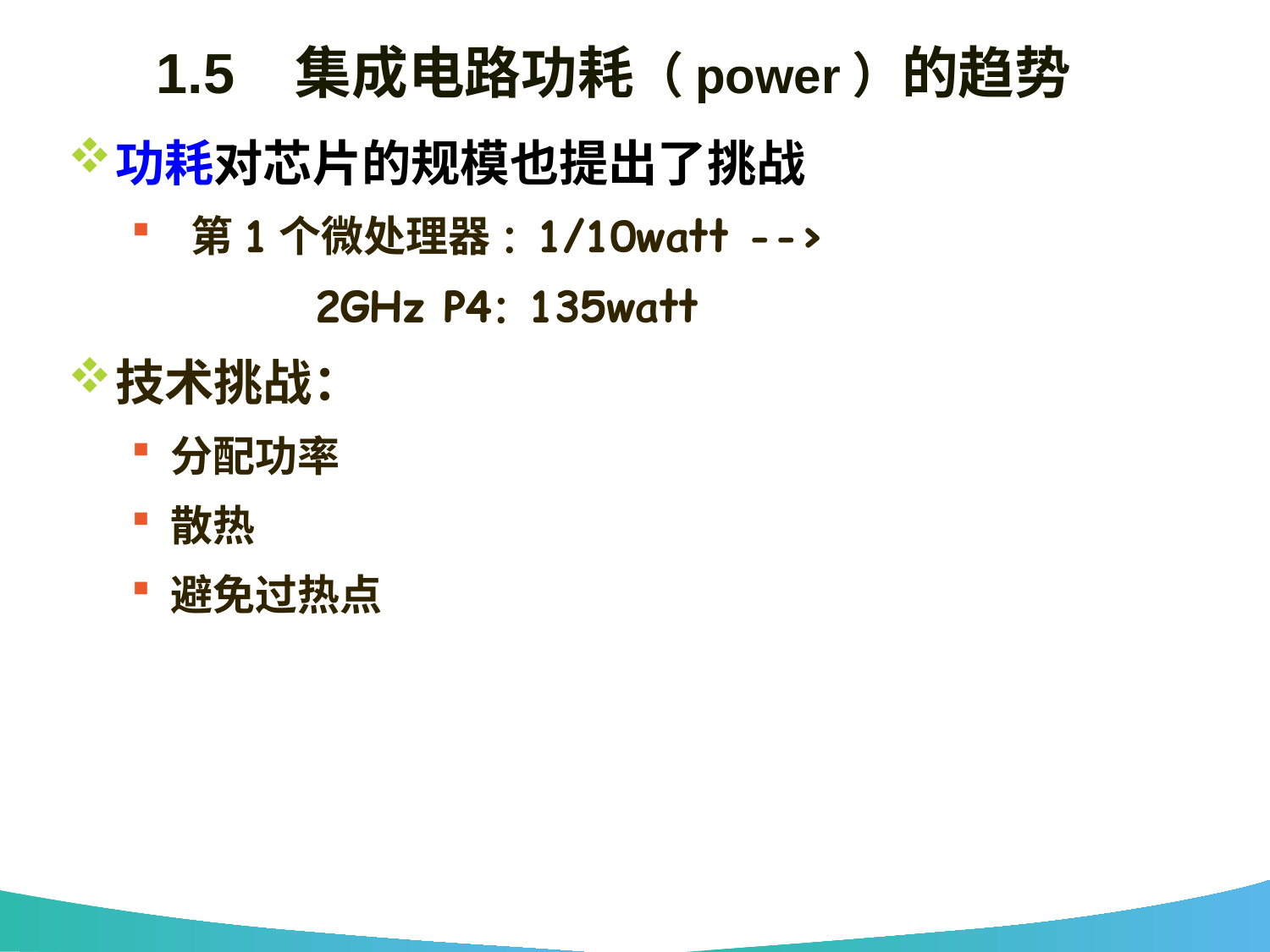

# 1.5   集成电路功耗（power）的趋势
功耗对芯片的规模也提出了挑战
 第1个微处理器: 1/10watt -->
          2GHz P4: 135watt
技术挑战：
分配功率
散热
避免过热点